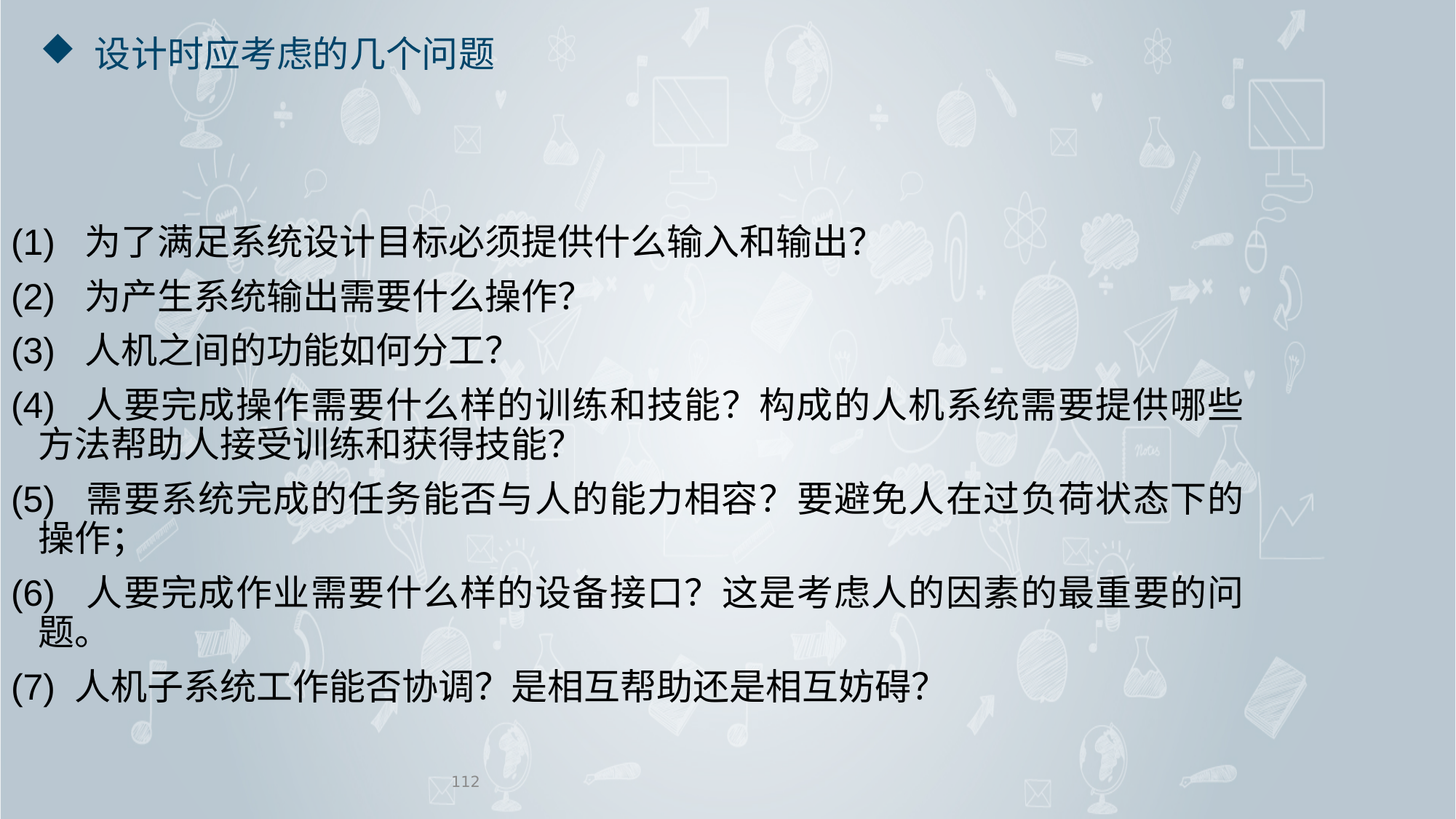

# 设计时应考虑的几个问题
(1)  为了满足系统设计目标必须提供什么输入和输出？
(2)  为产生系统输出需要什么操作？
(3)  人机之间的功能如何分工？
(4)  人要完成操作需要什么样的训练和技能？构成的人机系统需要提供哪些方法帮助人接受训练和获得技能？
(5)  需要系统完成的任务能否与人的能力相容？要避免人在过负荷状态下的操作；
(6)  人要完成作业需要什么样的设备接口？这是考虑人的因素的最重要的问题。
(7) 人机子系统工作能否协调？是相互帮助还是相互妨碍？
112